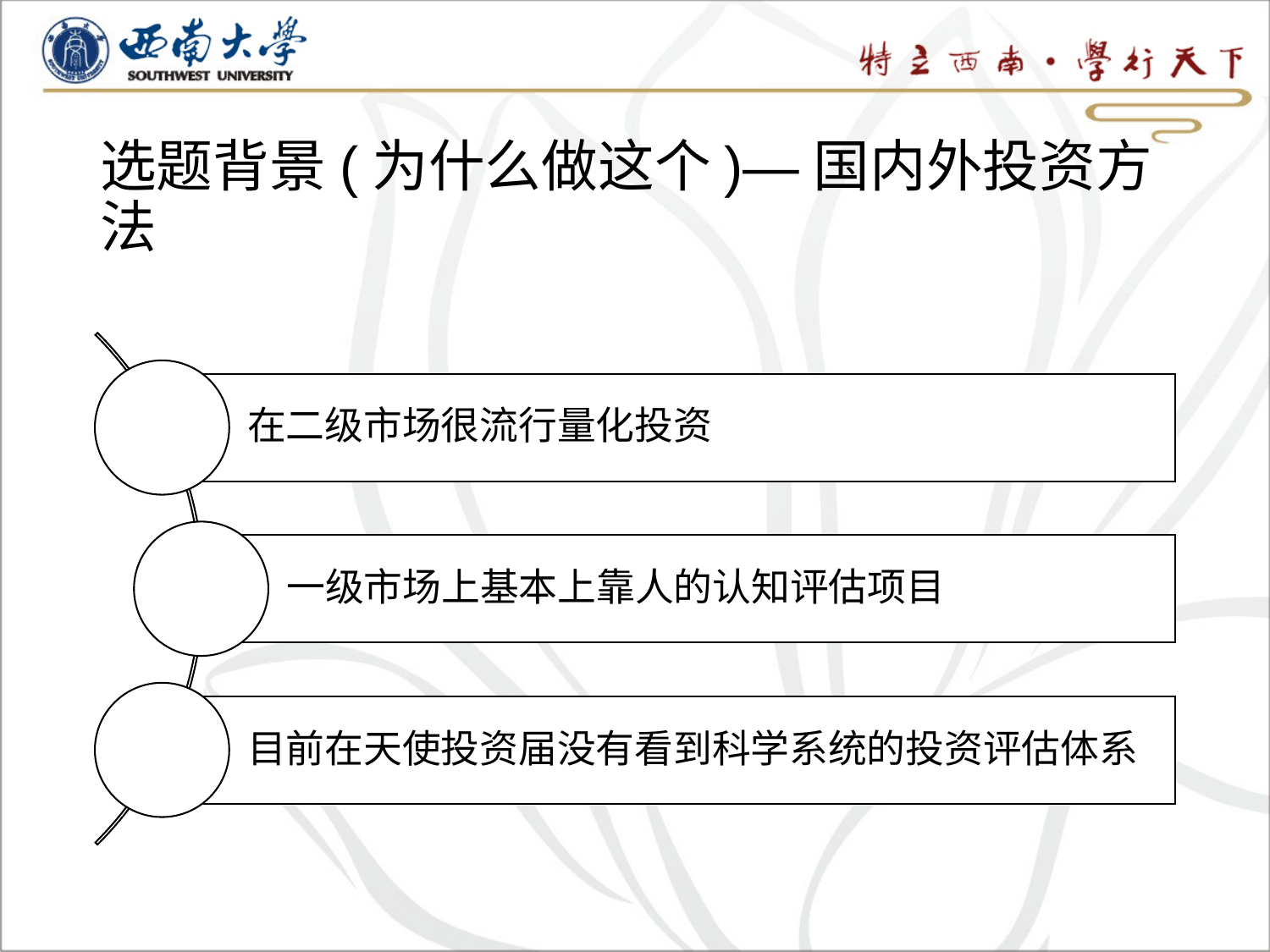

# 选题背景(为什么做这个)—国内外投资方法
在二级市场很流行量化投资
一级市场上基本上靠人的认知评估项目
目前在天使投资届没有看到科学系统的投资评估体系